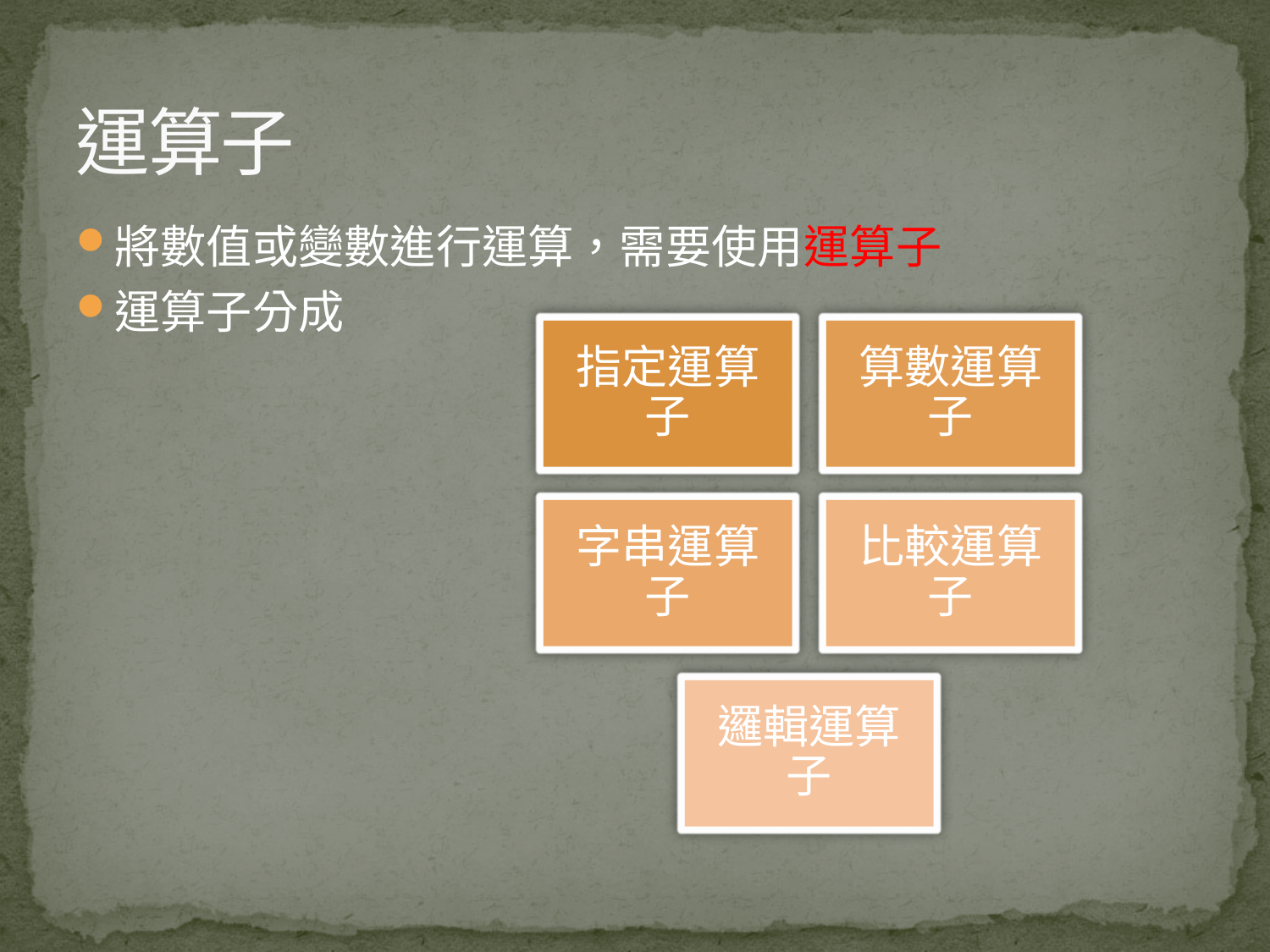

# 運算子
將數值或變數進行運算，需要使用運算子
運算子分成
指定運算子
算數運算子
字串運算子
比較運算子
邏輯運算子
36